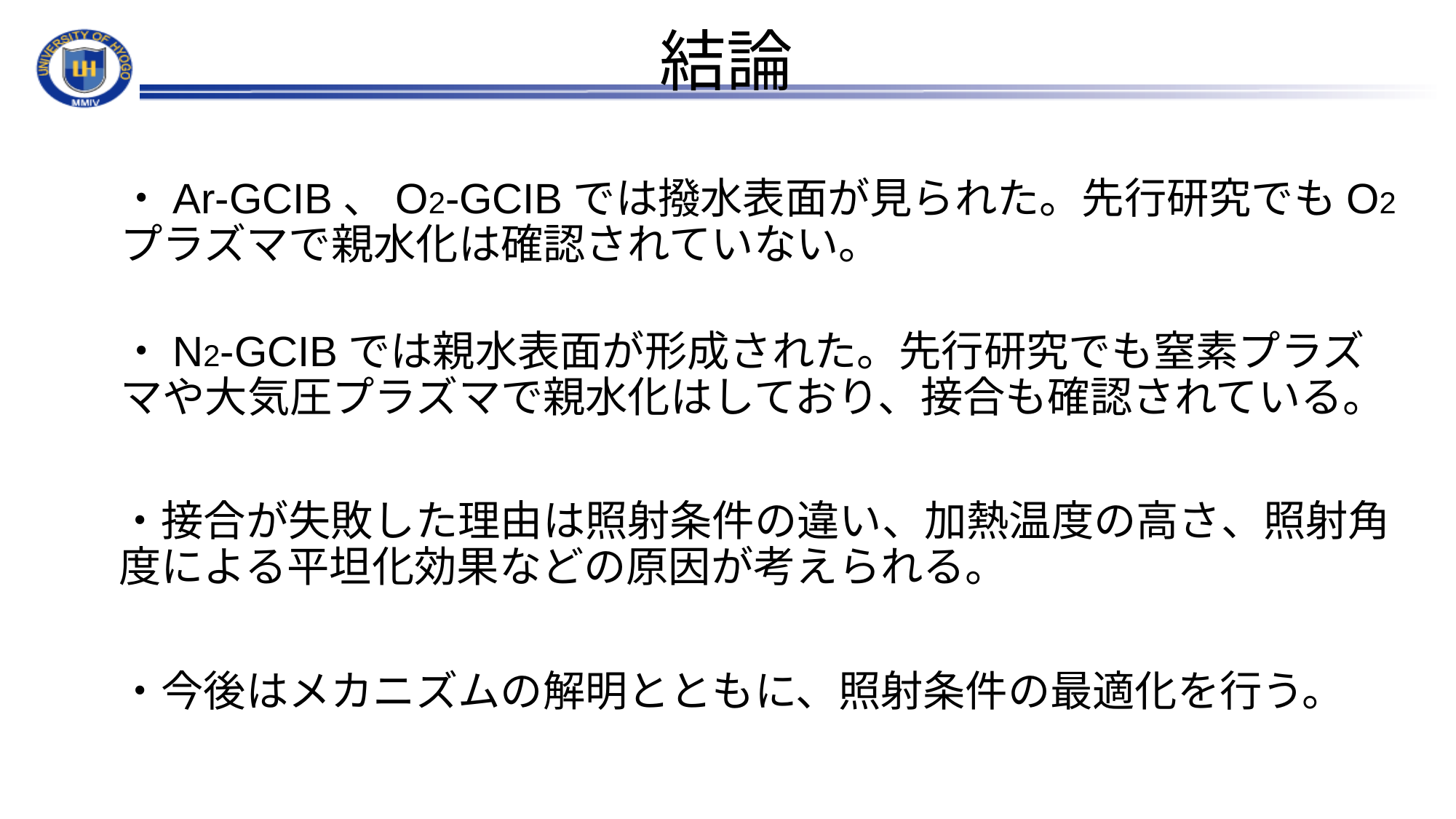

# 結論
・Ar-GCIB、O2-GCIBでは撥水表面が見られた。先行研究でもO2プラズマで親水化は確認されていない。
・N2-GCIBでは親水表面が形成された。先行研究でも窒素プラズマや大気圧プラズマで親水化はしており、接合も確認されている。
・接合が失敗した理由は照射条件の違い、加熱温度の高さ、照射角度による平坦化効果などの原因が考えられる。
・今後はメカニズムの解明とともに、照射条件の最適化を行う。